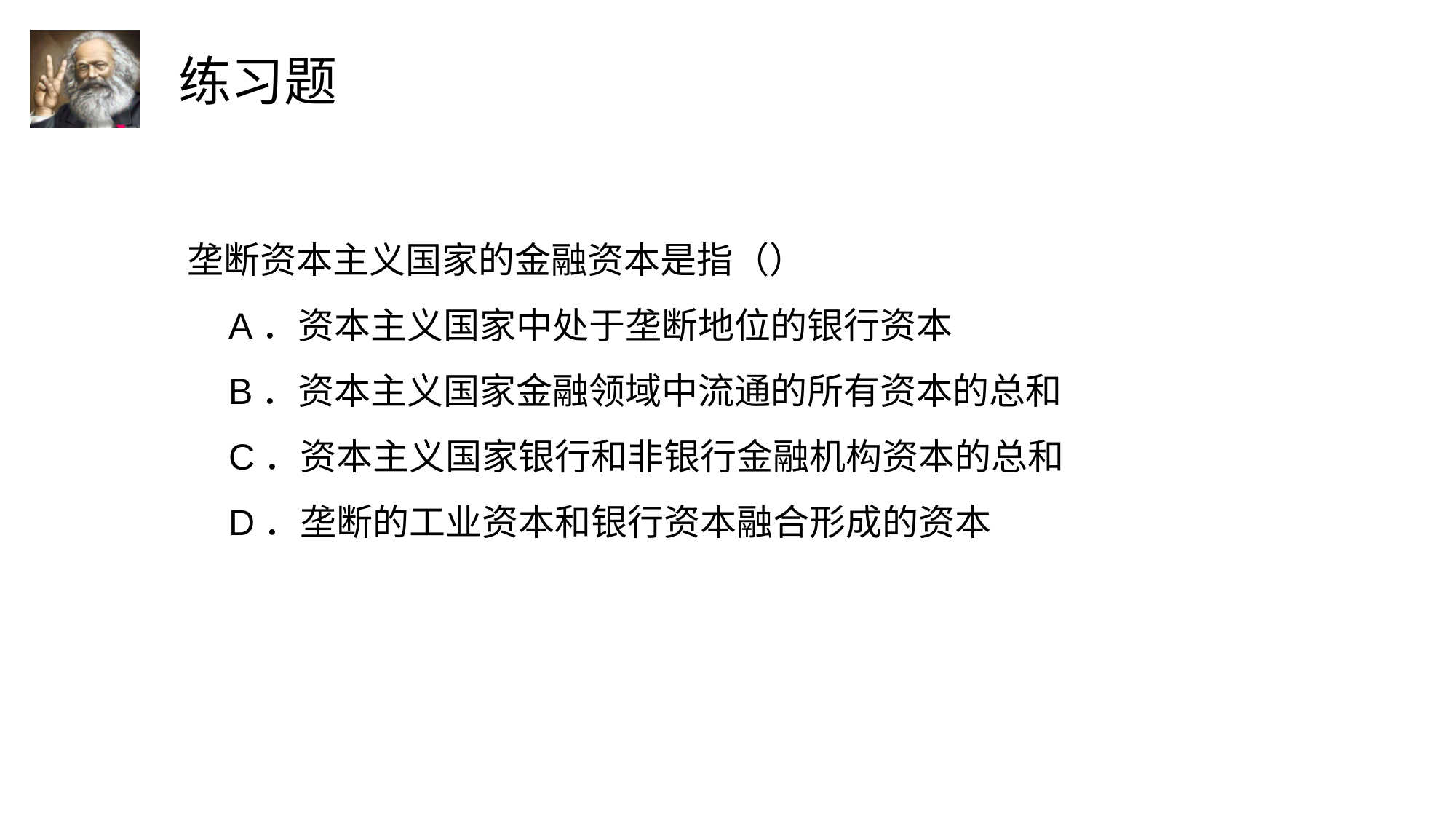

垄断资本主义国家的金融资本是指（）
    A．资本主义国家中处于垄断地位的银行资本
    B．资本主义国家金融领域中流通的所有资本的总和
    C．资本主义国家银行和非银行金融机构资本的总和
    D．垄断的工业资本和银行资本融合形成的资本